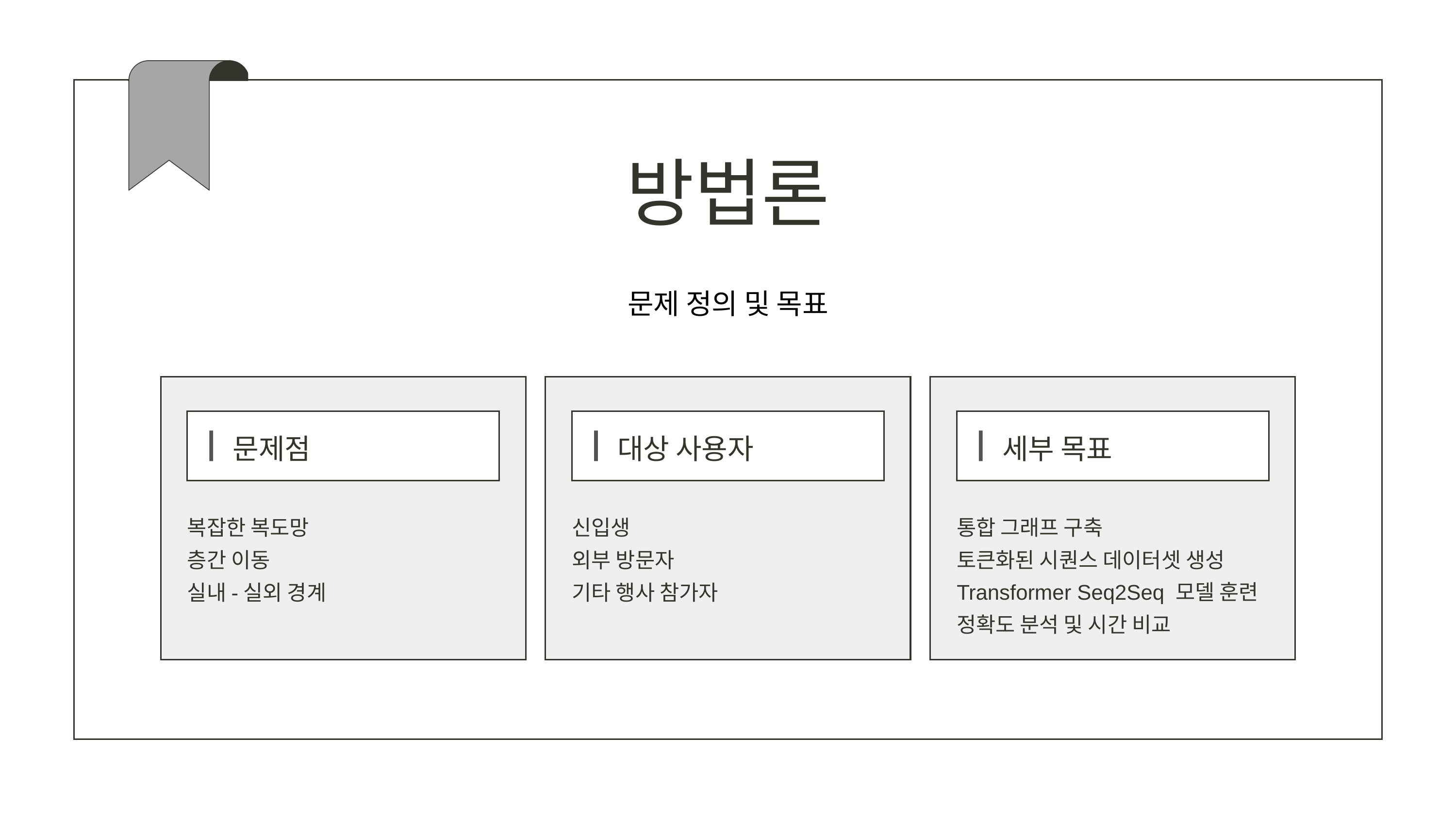

방법론
문제 정의 및 목표

문제점
대상 사용자
세부 목표

복잡한 복도망
층간 이동
실내-실외 경계
신입생
외부 방문자
기타 행사 참가자
통합 그래프 구축
토큰화된 시퀀스 데이터셋 생성
Transformer Seq2Seq 모델 훈련
정확도 분석 및 시간 비교